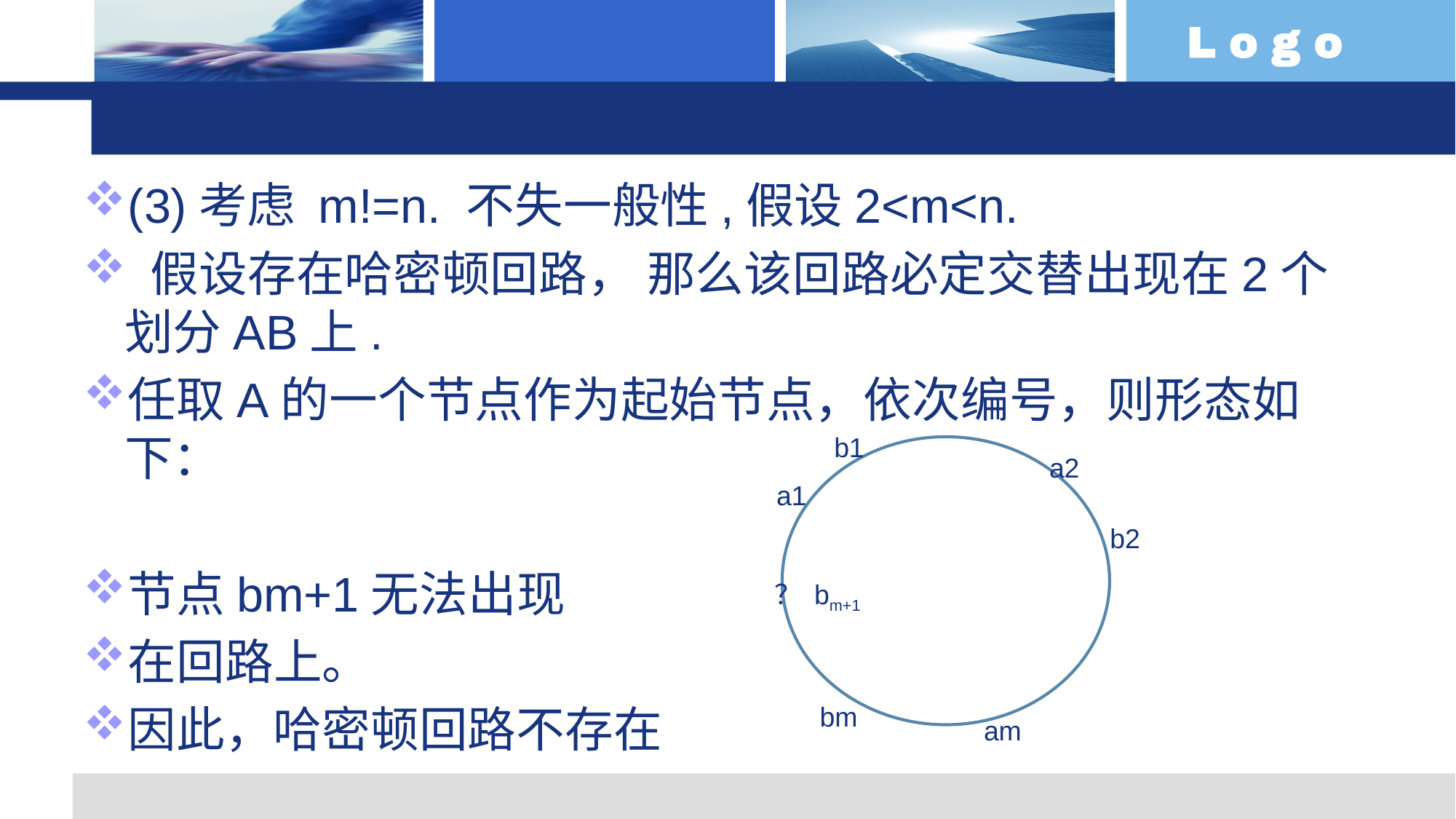

#
(3)考虑 m!=n. 不失一般性,假设2<m<n.
 假设存在哈密顿回路， 那么该回路必定交替出现在2个划分AB上.
任取A的一个节点作为起始节点，依次编号，则形态如下：

节点bm+1无法出现
在回路上。
因此，哈密顿回路不存在
b1

a2
a1
b2
？ bm+1
bm
am

83